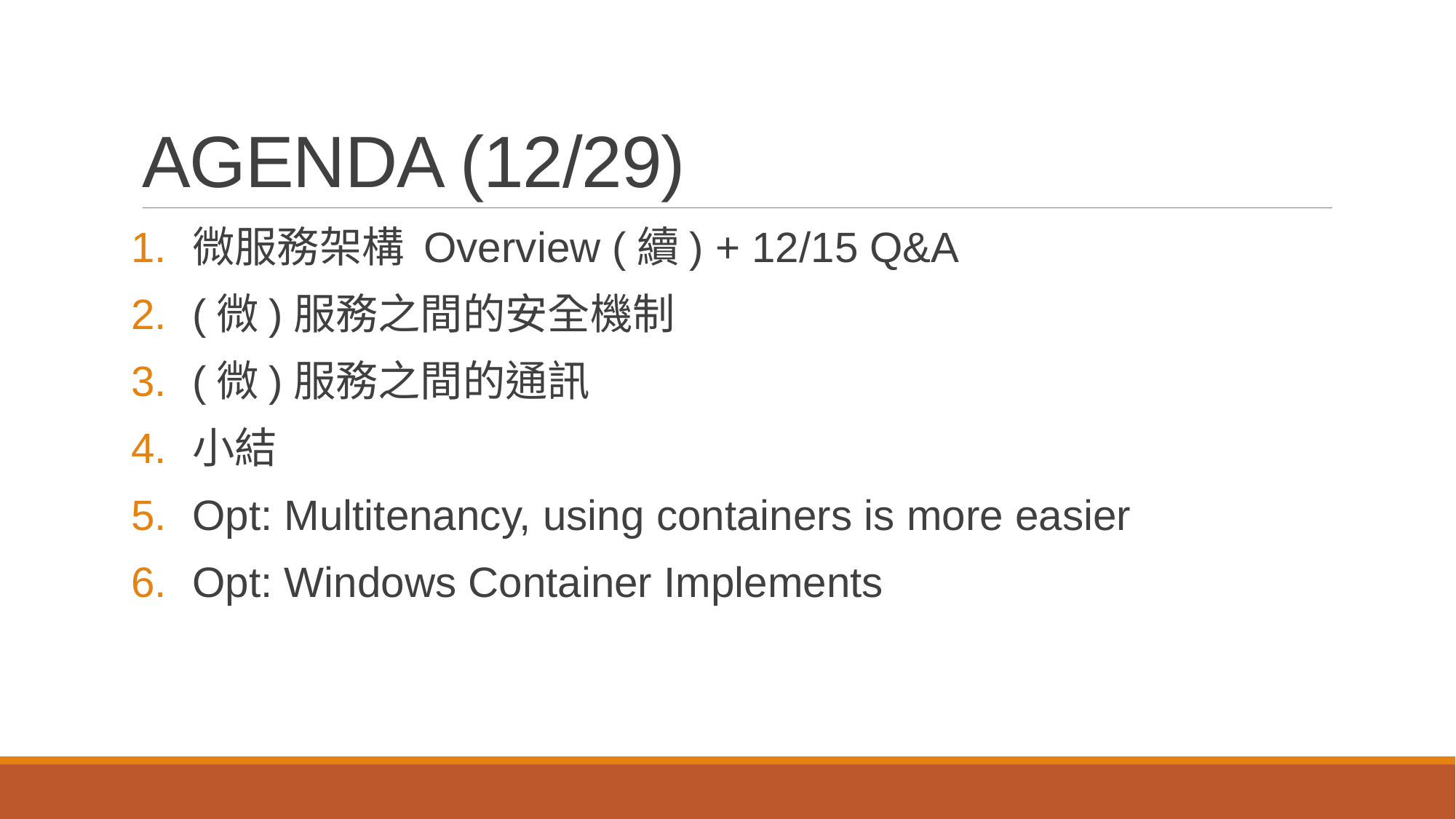

# AGENDA (12/29)
微服務架構 Overview (續) + 12/15 Q&A
(微)服務之間的安全機制
(微)服務之間的通訊
小結
Opt: Multitenancy, using containers is more easier
Opt: Windows Container Implements